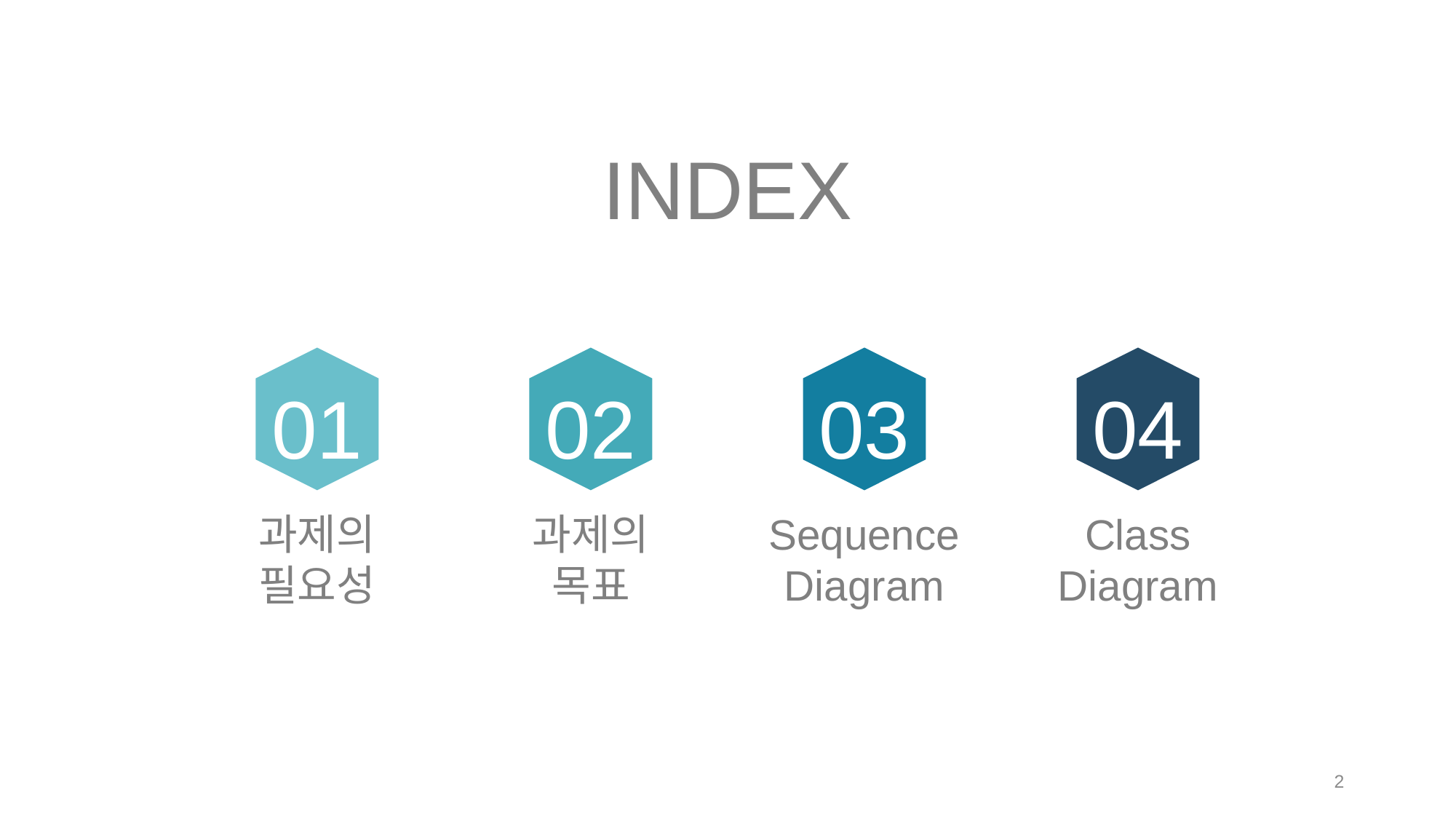

INDEX

01

02

03

04
과제의
필요성
과제의
목표
Sequence
Diagram
Class
Diagram
2